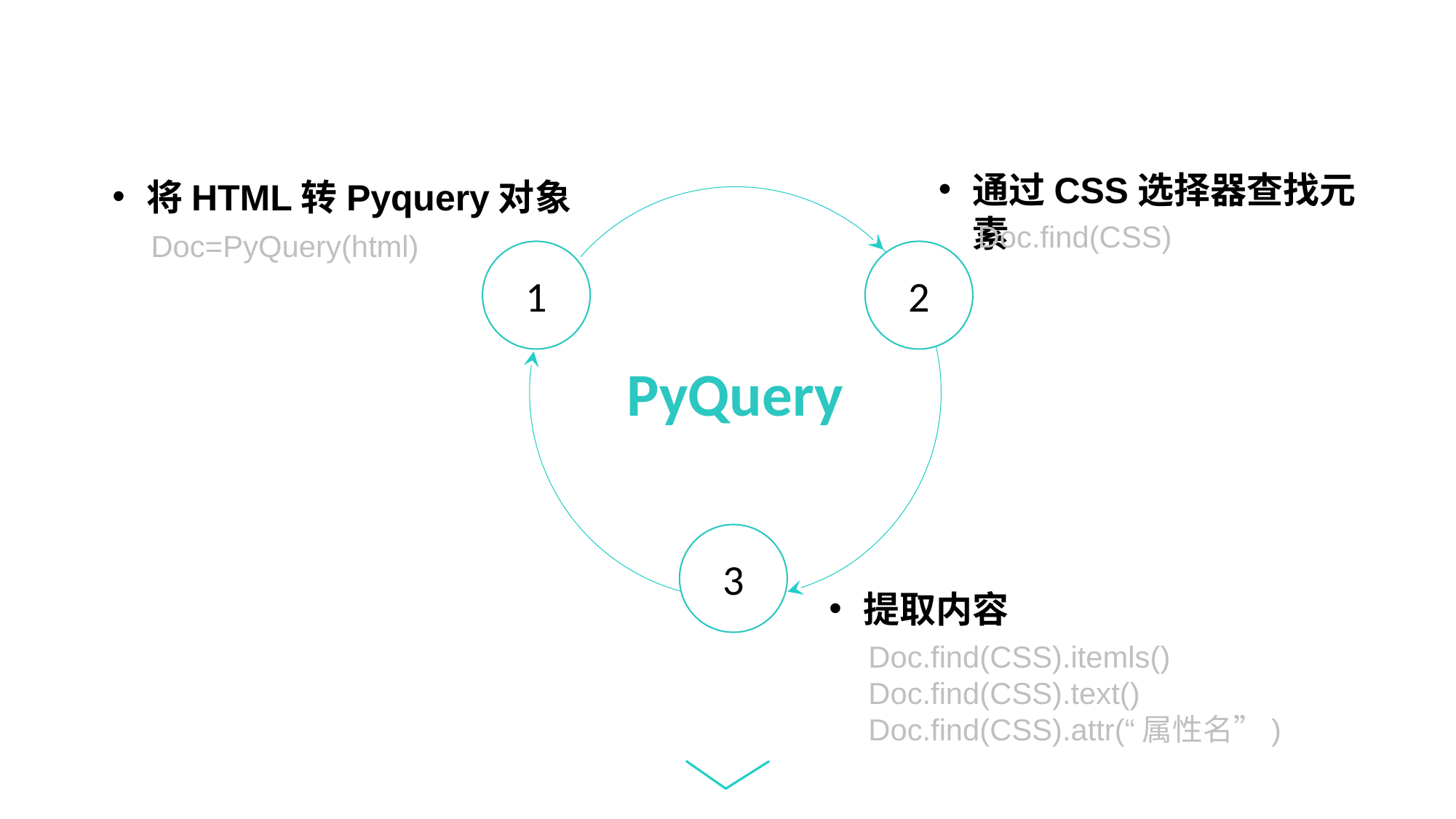

通过CSS选择器查找元素
将HTML转Pyquery对象

PyQuery

1

2

3
Doc.find(CSS)
Doc=PyQuery(html)
提取内容
Doc.find(CSS).itemls()
Doc.find(CSS).text()
Doc.find(CSS).attr(“属性名”)